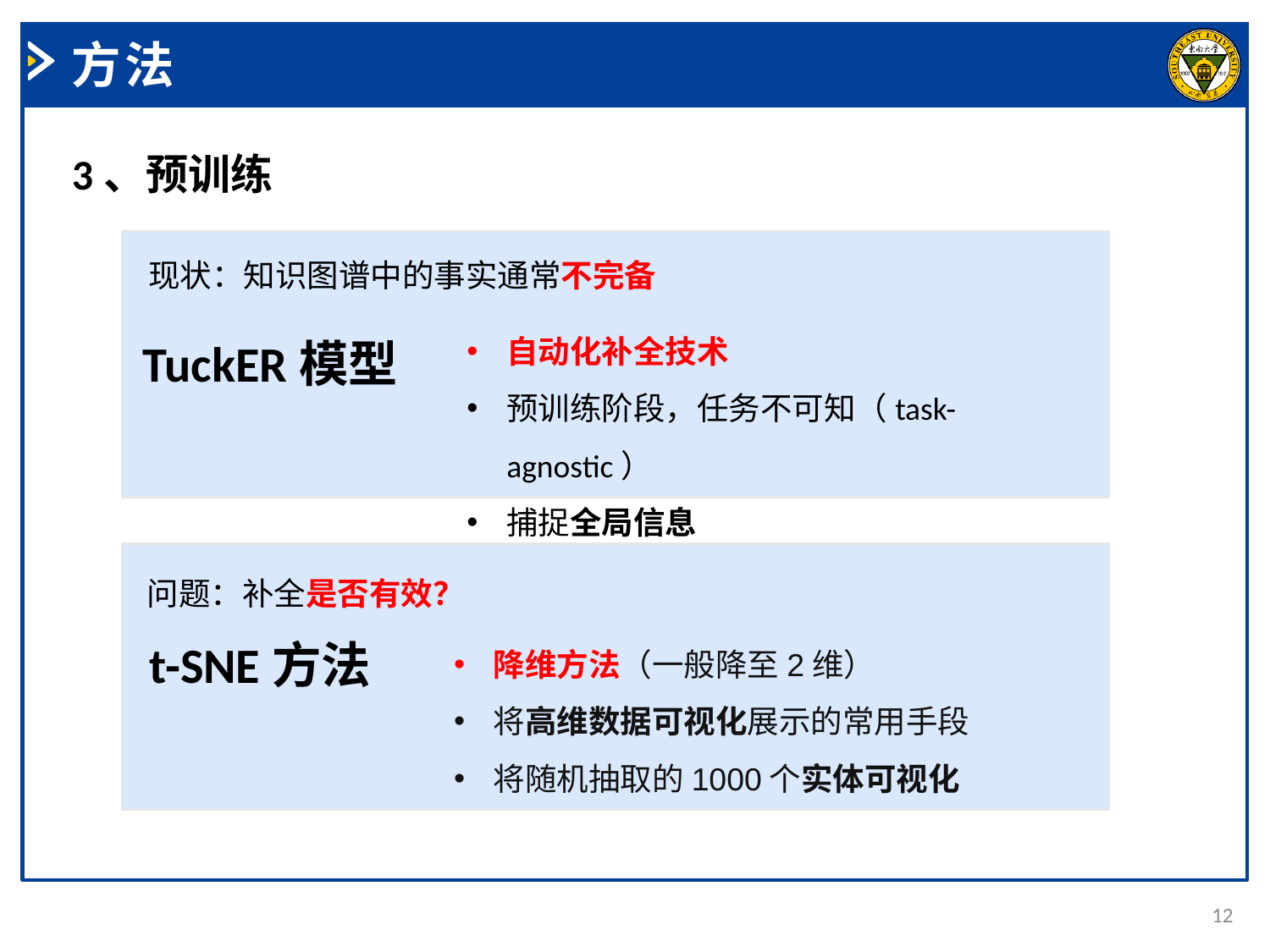

方法
3、预训练

现状：知识图谱中的事实通常不完备
自动化补全技术
预训练阶段，任务不可知（task-agnostic）
捕捉全局信息
TuckER模型

问题：补全是否有效？
降维方法（一般降至2维）
将高维数据可视化展示的常用手段
将随机抽取的1000个实体可视化
t-SNE方法
12